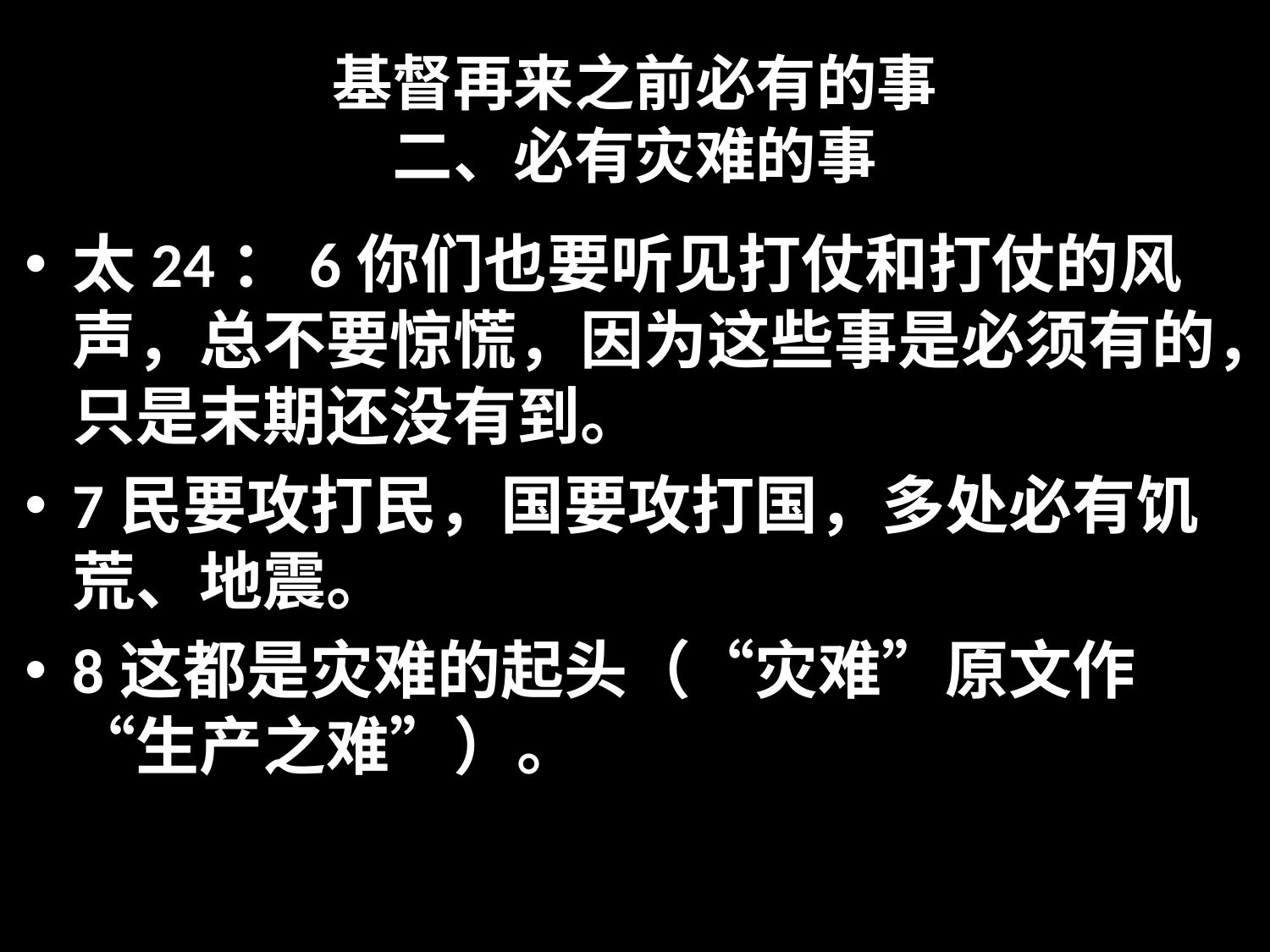

# 基督再来之前必有的事 二、必有灾难的事
太24：6你们也要听见打仗和打仗的风声，总不要惊慌，因为这些事是必须有的，只是末期还没有到。
7民要攻打民，国要攻打国，多处必有饥荒、地震。
8这都是灾难的起头（“灾难”原文作“生产之难”）。